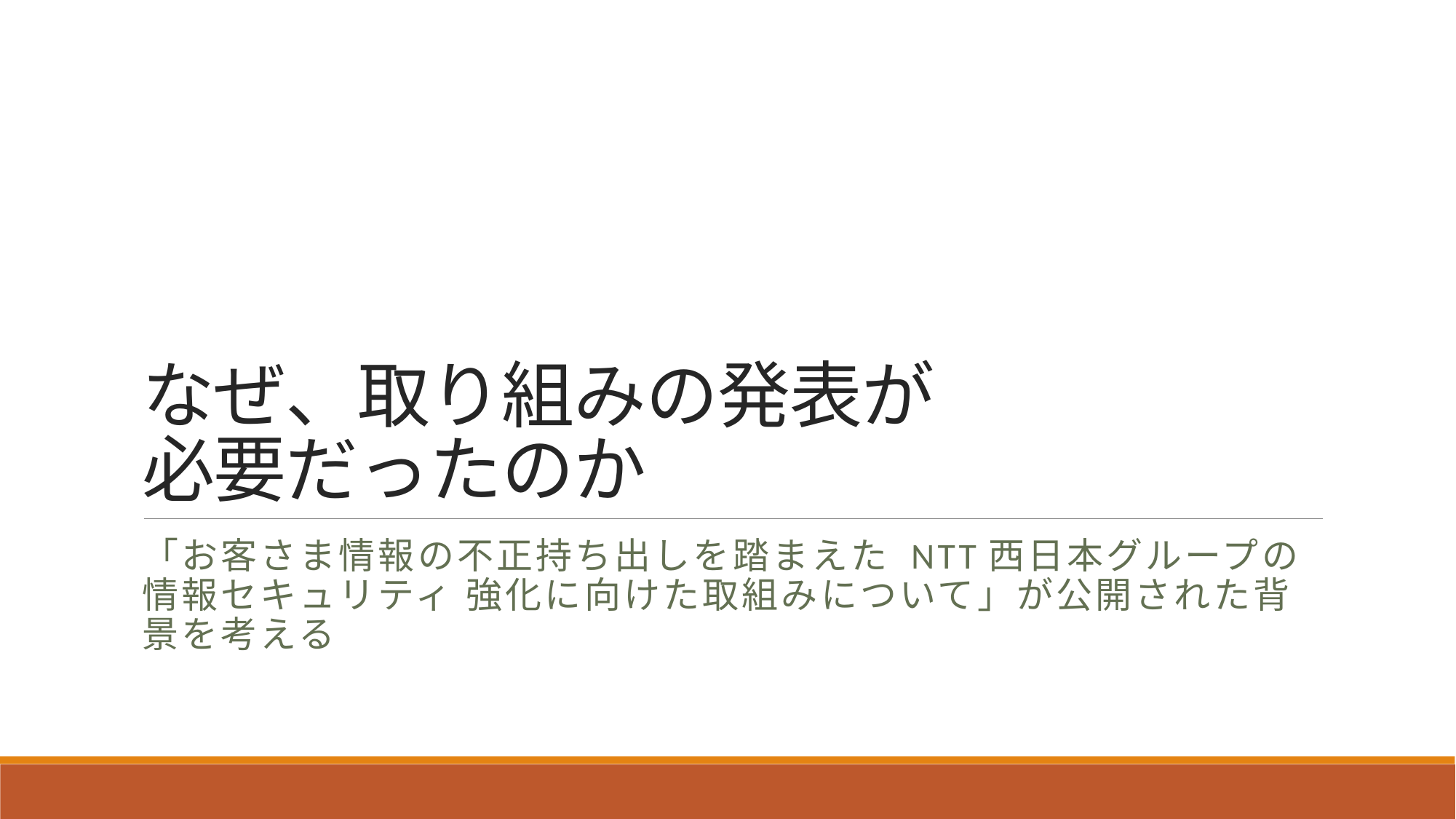

# なぜ、取り組みの発表が 必要だったのか
「お客さま情報の不正持ち出しを踏まえた NTT西日本グループの情報セキュリティ 強化に向けた取組みについて」が公開された背景を考える